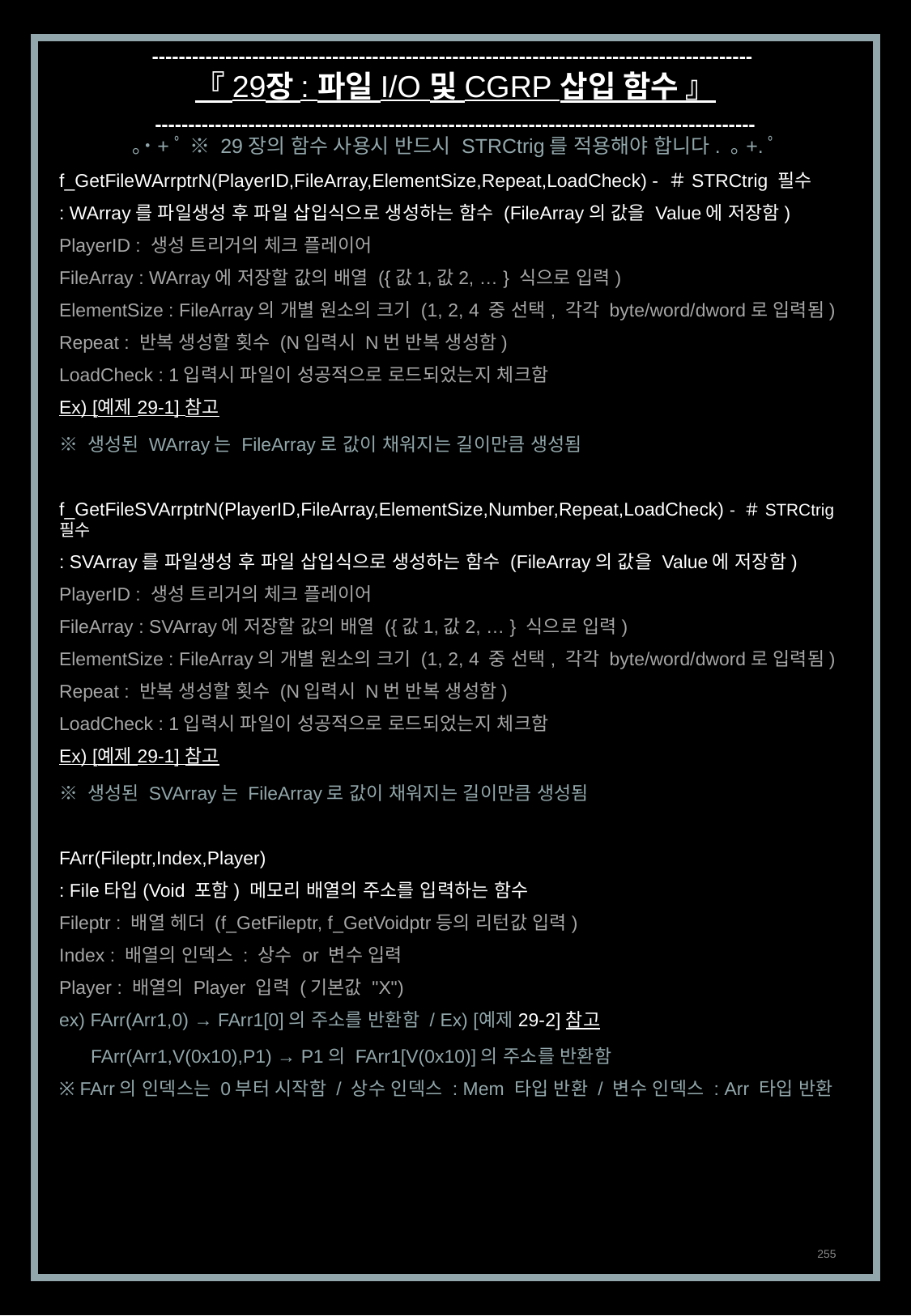

------------------------------------------------------------------------------------------
『 29장 : 파일 I/O 및 CGRP 삽입 함수 』
------------------------------------------------------------------------------------------

｡˙+ﾟ ※ 29장의 함수 사용시 반드시 STRCtrig를 적용해야 합니다. ｡+.ﾟ
f_GetFileWArrptrN(PlayerID,FileArray,ElementSize,Repeat,LoadCheck) - ＃STRCtrig 필수
: WArray를 파일생성 후 파일 삽입식으로 생성하는 함수 (FileArray의 값을 Value에 저장함)
PlayerID : 생성 트리거의 체크 플레이어
FileArray : WArray에 저장할 값의 배열 ({값1,값2, … } 식으로 입력)
ElementSize : FileArray의 개별 원소의 크기 (1, 2, 4 중 선택, 각각 byte/word/dword로 입력됨)
Repeat : 반복 생성할 횟수 (N입력시 N번 반복 생성함)
LoadCheck : 1입력시 파일이 성공적으로 로드되었는지 체크함
Ex) [예제 29-1] 참고
※ 생성된 WArray는 FileArray로 값이 채워지는 길이만큼 생성됨

f_GetFileSVArrptrN(PlayerID,FileArray,ElementSize,Number,Repeat,LoadCheck) - ＃STRCtrig 필수
: SVArray를 파일생성 후 파일 삽입식으로 생성하는 함수 (FileArray의 값을 Value에 저장함)
PlayerID : 생성 트리거의 체크 플레이어
FileArray : SVArray에 저장할 값의 배열 ({값1,값2, … } 식으로 입력)
ElementSize : FileArray의 개별 원소의 크기 (1, 2, 4 중 선택, 각각 byte/word/dword로 입력됨)
Repeat : 반복 생성할 횟수 (N입력시 N번 반복 생성함)
LoadCheck : 1입력시 파일이 성공적으로 로드되었는지 체크함
Ex) [예제 29-1] 참고
※ 생성된 SVArray는 FileArray로 값이 채워지는 길이만큼 생성됨

FArr(Fileptr,Index,Player)
: File타입(Void 포함) 메모리 배열의 주소를 입력하는 함수
Fileptr : 배열 헤더 (f_GetFileptr, f_GetVoidptr등의 리턴값 입력)
Index : 배열의 인덱스 : 상수 or 변수 입력
Player : 배열의 Player 입력 (기본값 "X")
ex) FArr(Arr1,0) → FArr1[0]의 주소를 반환함 / Ex) [예제 29-2] 참고
      FArr(Arr1,V(0x10),P1) → P1의 FArr1[V(0x10)]의 주소를 반환함
※ FArr의 인덱스는 0부터 시작함 / 상수 인덱스 : Mem 타입 반환 / 변수 인덱스 : Arr 타입 반환
255